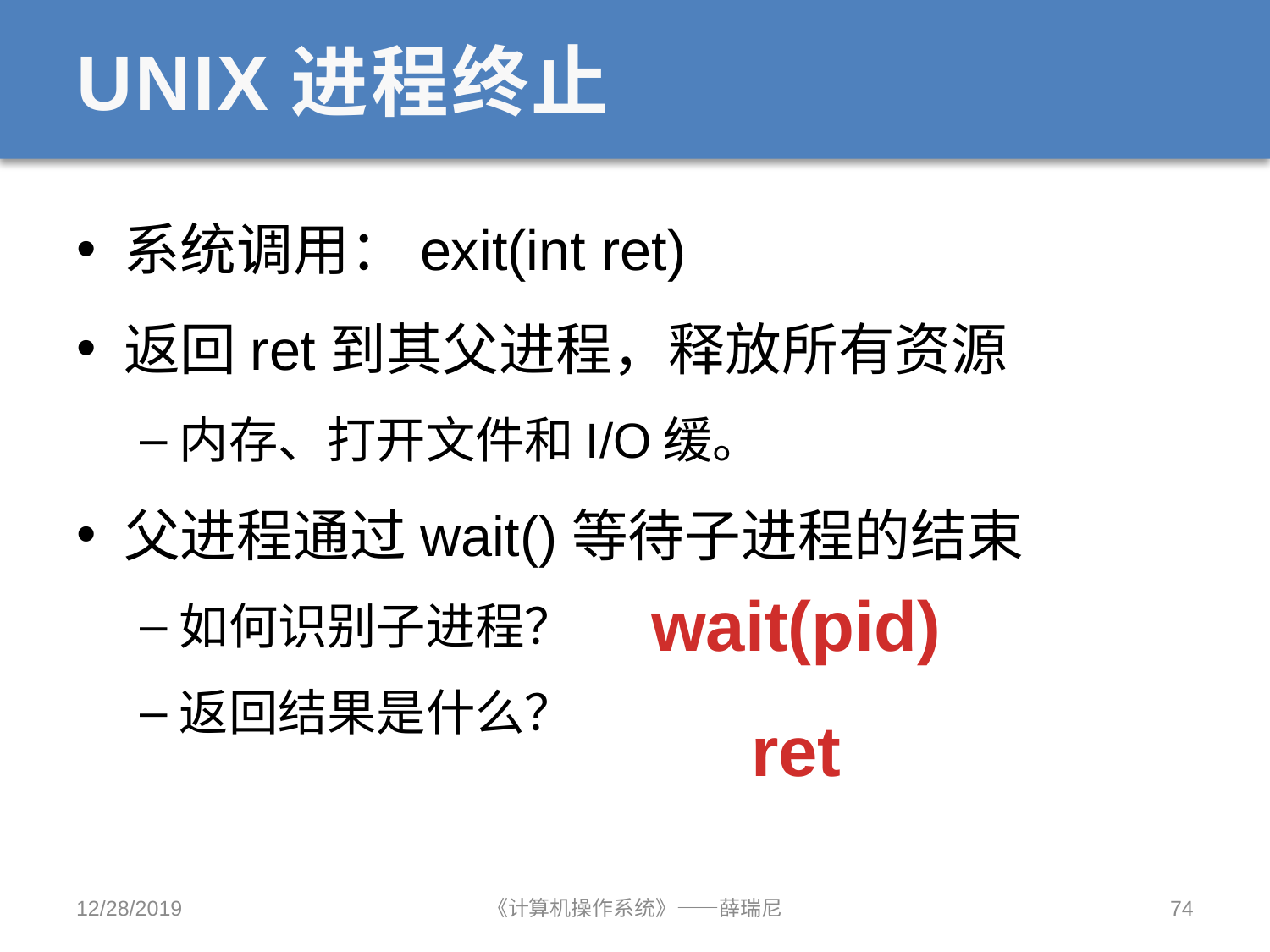

# UNIX进程终止
系统调用：exit(int ret)
返回ret到其父进程，释放所有资源
内存、打开文件和I/O缓。
父进程通过wait()等待子进程的结束
如何识别子进程？
返回结果是什么？
wait(pid)
ret
12/28/2019
《计算机操作系统》——薛瑞尼
74